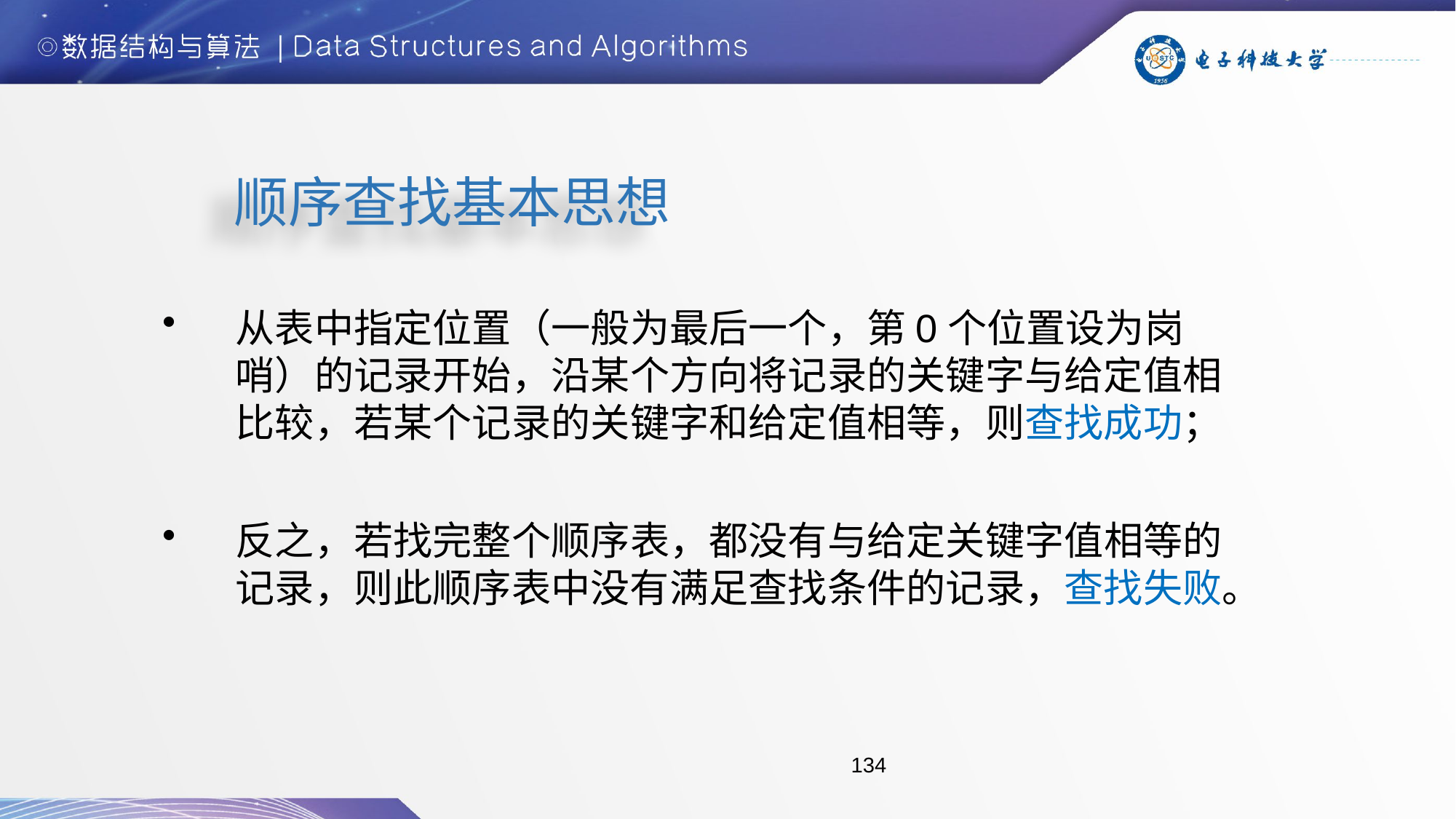

顺序查找基本思想
从表中指定位置（一般为最后一个，第0个位置设为岗哨）的记录开始，沿某个方向将记录的关键字与给定值相比较，若某个记录的关键字和给定值相等，则查找成功；

反之，若找完整个顺序表，都没有与给定关键字值相等的记录，则此顺序表中没有满足查找条件的记录，查找失败。
134